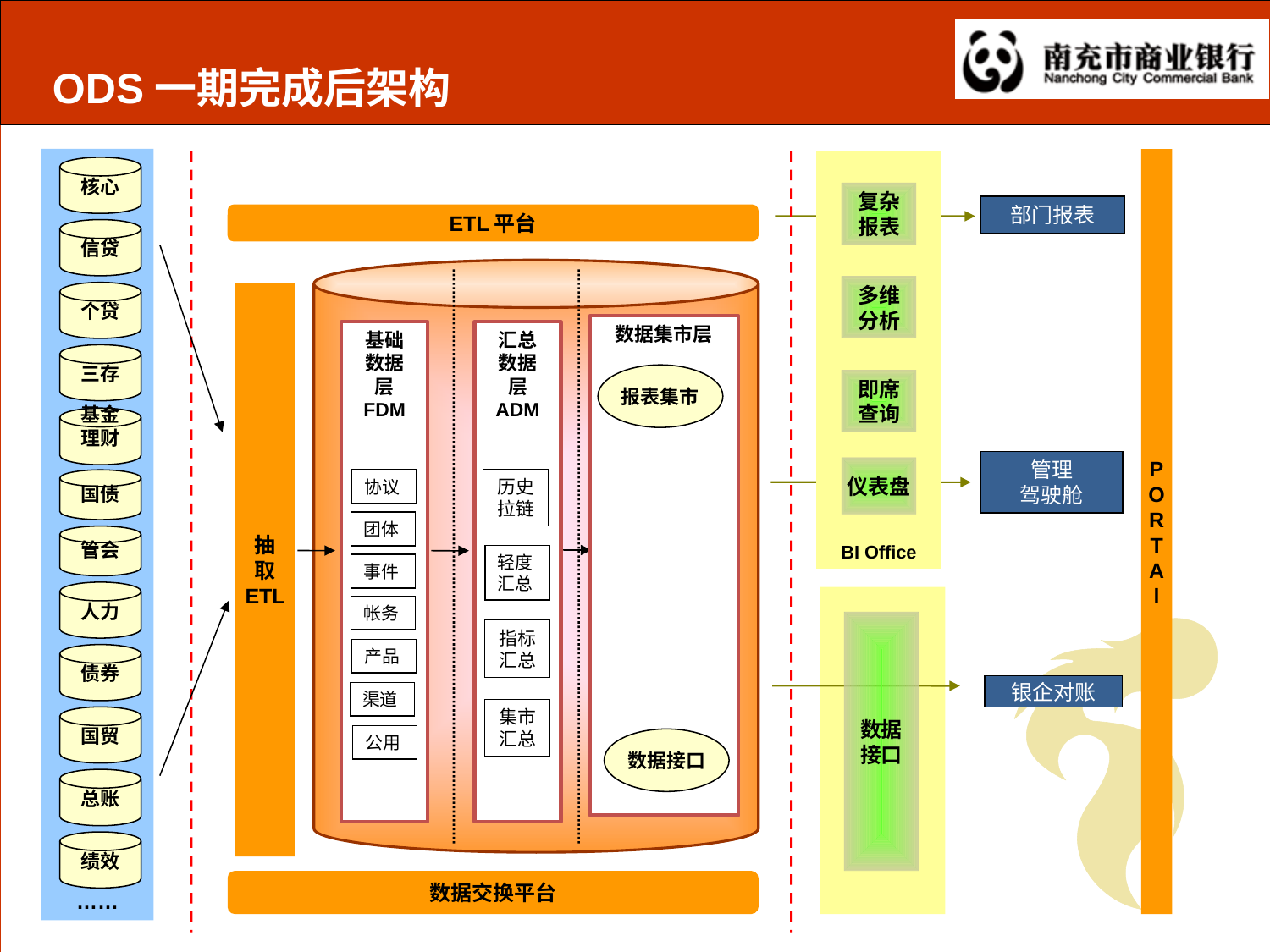

# ODS一期完成后架构
……
P
O
R
T
A
l

BI Office
核心
复杂
报表
部门报表
ETL平台

信贷

多维
分析
个贷
抽
取
ETL
数据集市层
基础
数据
层
FDM

汇总
数据
层
ADM

三存
报表集市
即席
查询
基金理财
管理
驾驶舱
仪表盘
历史拉链
国债
协议

团体
管会
轻度汇总

事件
人力

帐务

数据
接口
指标汇总
产品
债券
银企对账
渠道

集市汇总
国贸
公用
数据接口
总账
绩效
数据交换平台